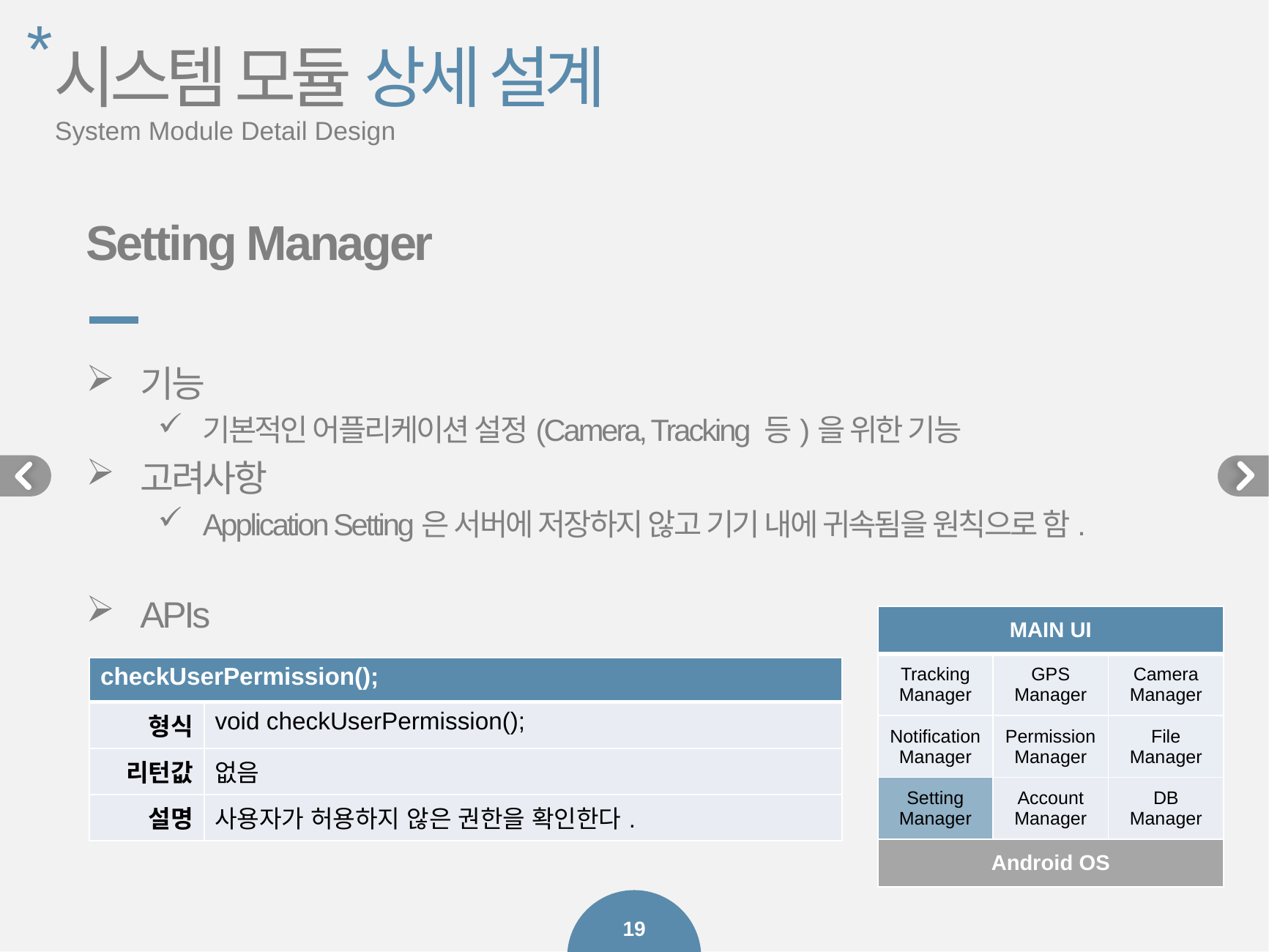

*
시스템 모듈 상세 설계
System Module Detail Design
Setting Manager
기능
기본적인 어플리케이션 설정(Camera, Tracking 등)을 위한 기능
고려사항
Application Setting은 서버에 저장하지 않고 기기 내에 귀속됨을 원칙으로 함.

APIs

| MAIN UI |  |  |
| --- | --- | --- |
| Tracking Manager | GPS Manager | Camera Manager |
| Notification Manager | Permission Manager | File Manager |
| Setting Manager | Account Manager | DB Manager |
| Android OS |  |  |
| checkUserPermission(); |  |
| --- | --- |
| 형식 | void checkUserPermission(); |
| 리턴값 | 없음 |
| 설명 | 사용자가 허용하지 않은 권한을 확인한다. |